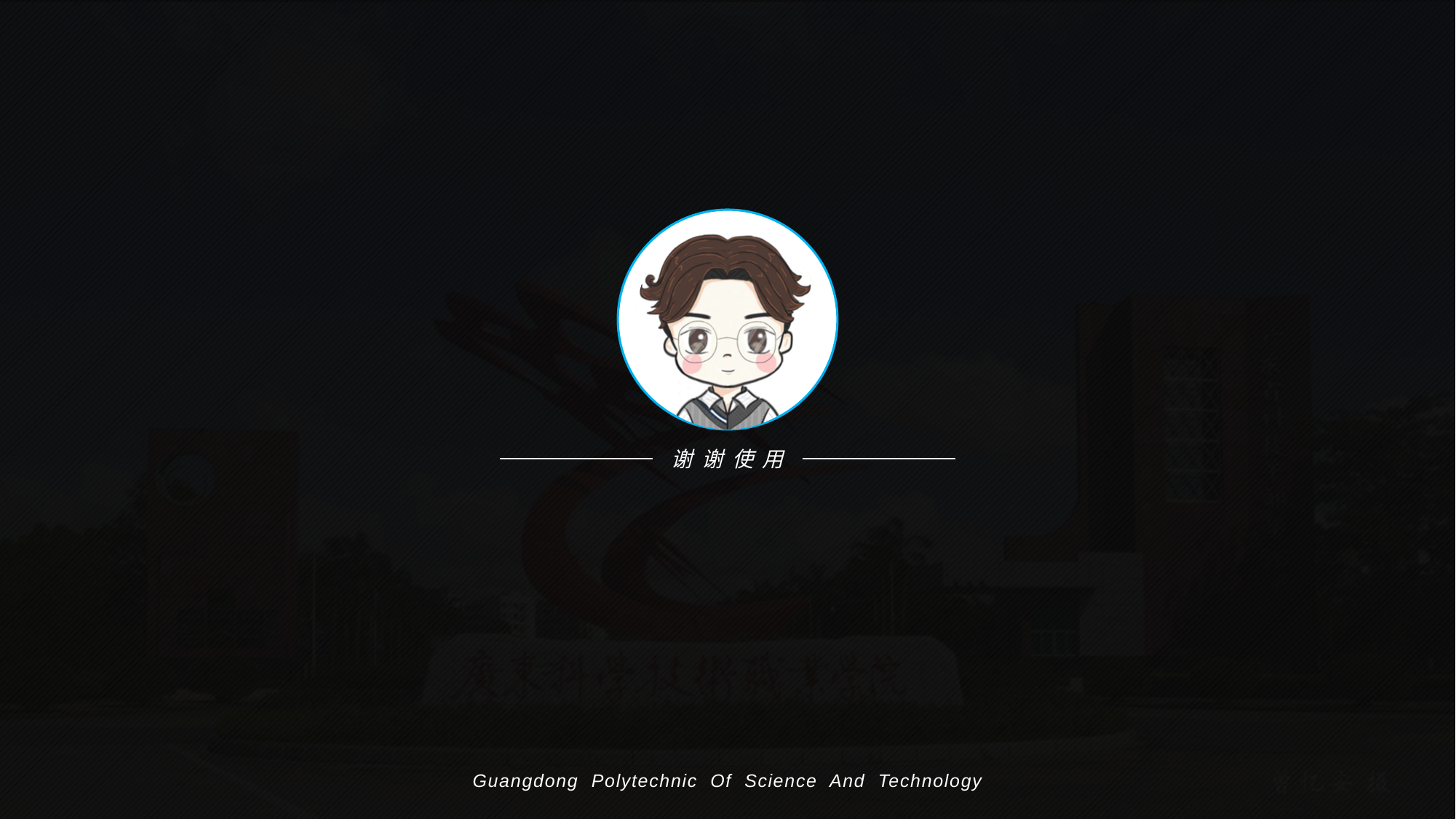

谢谢使用
Guangdong  Polytechnic  Of  Science  And  Technology